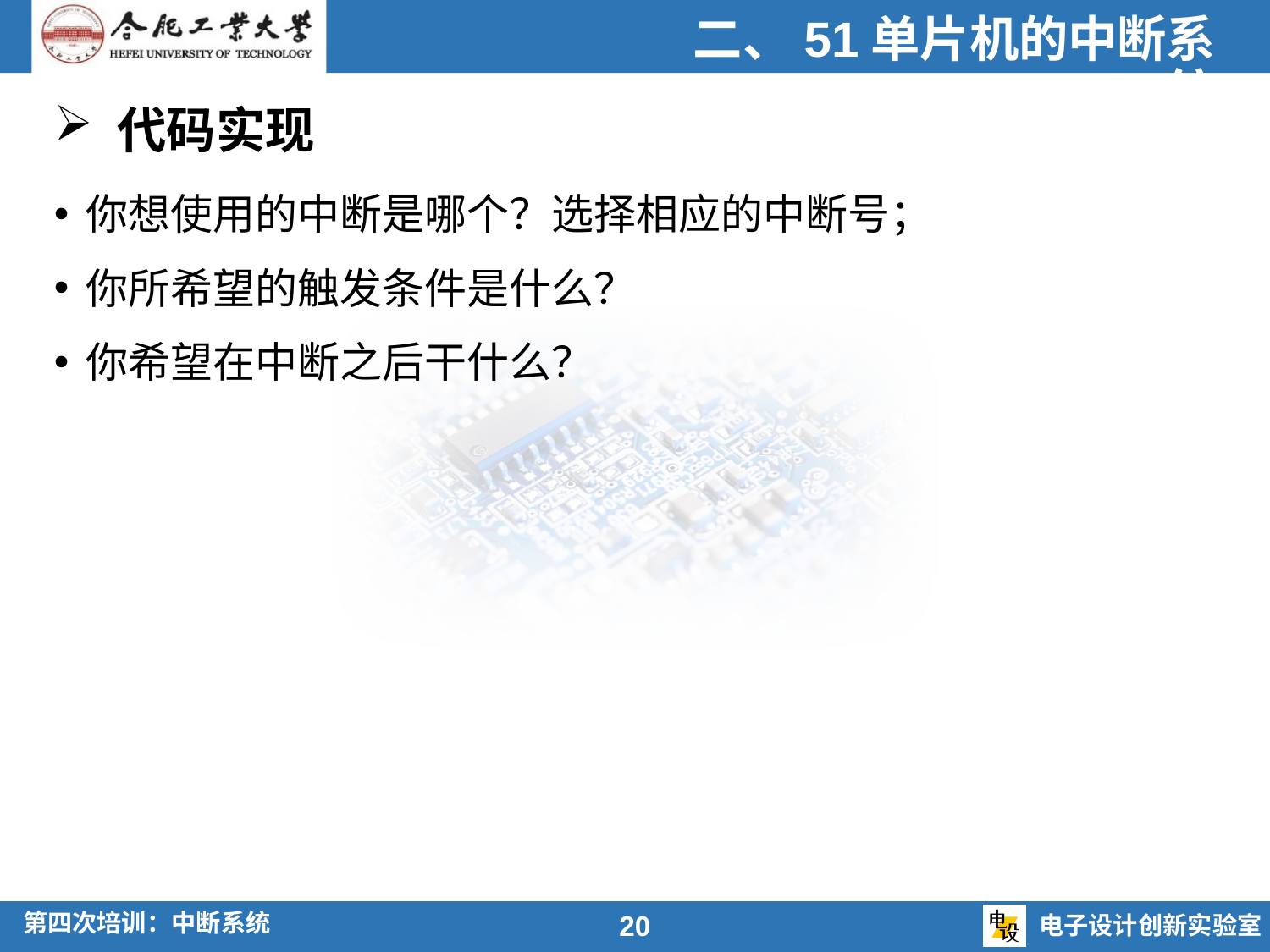

二、51单片机的中断系统
代码实现
你想使用的中断是哪个？选择相应的中断号；
你所希望的触发条件是什么？
你希望在中断之后干什么？

20